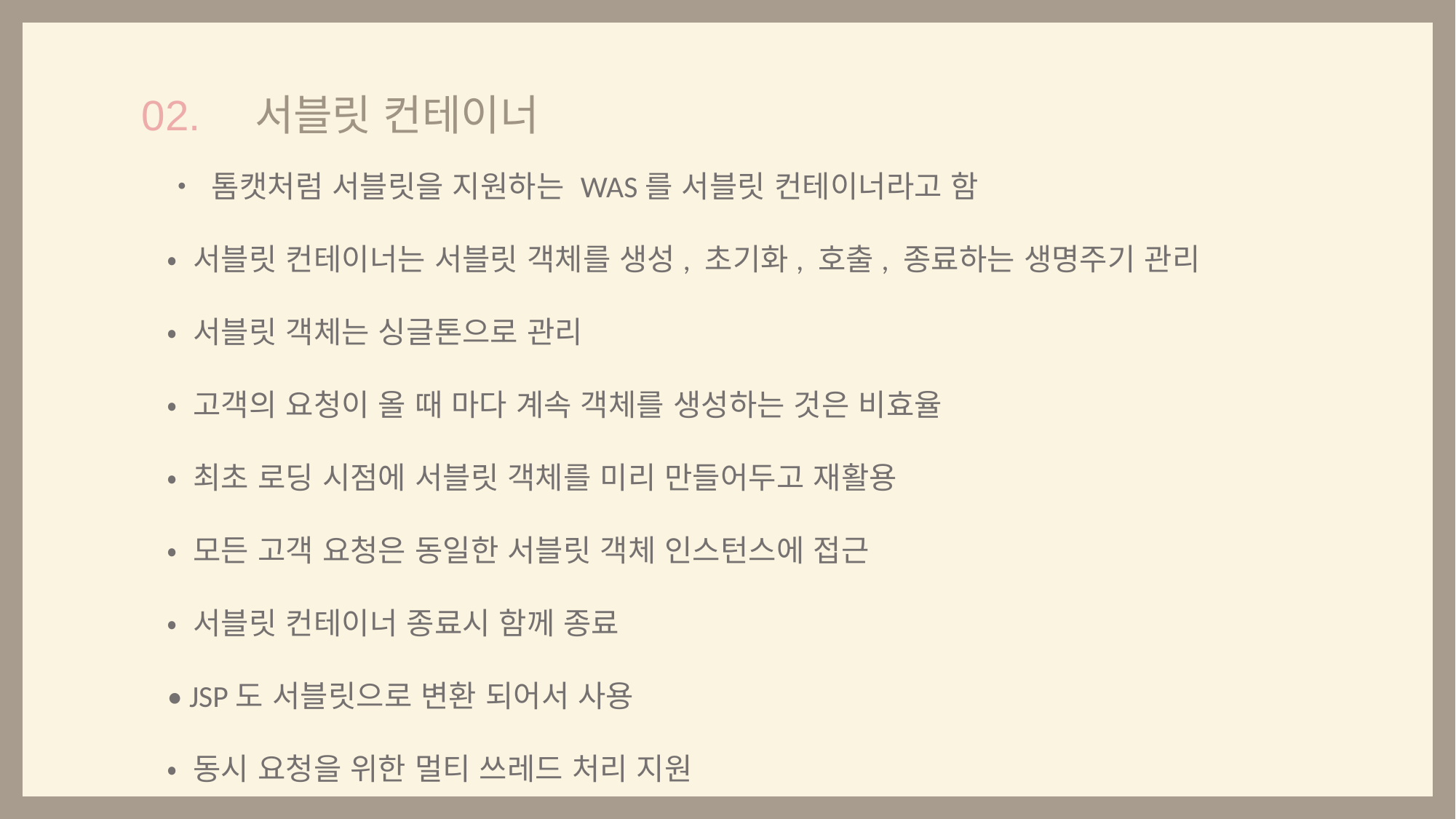

서블릿 컨테이너
02.
• 톰캣처럼 서블릿을 지원하는 WAS를 서블릿 컨테이너라고 함

• 서블릿 컨테이너는 서블릿 객체를 생성, 초기화, 호출, 종료하는 생명주기 관리

• 서블릿 객체는 싱글톤으로 관리

• 고객의 요청이 올 때 마다 계속 객체를 생성하는 것은 비효율

• 최초 로딩 시점에 서블릿 객체를 미리 만들어두고 재활용

• 모든 고객 요청은 동일한 서블릿 객체 인스턴스에 접근

• 서블릿 컨테이너 종료시 함께 종료

• JSP도 서블릿으로 변환 되어서 사용

• 동시 요청을 위한 멀티 쓰레드 처리 지원